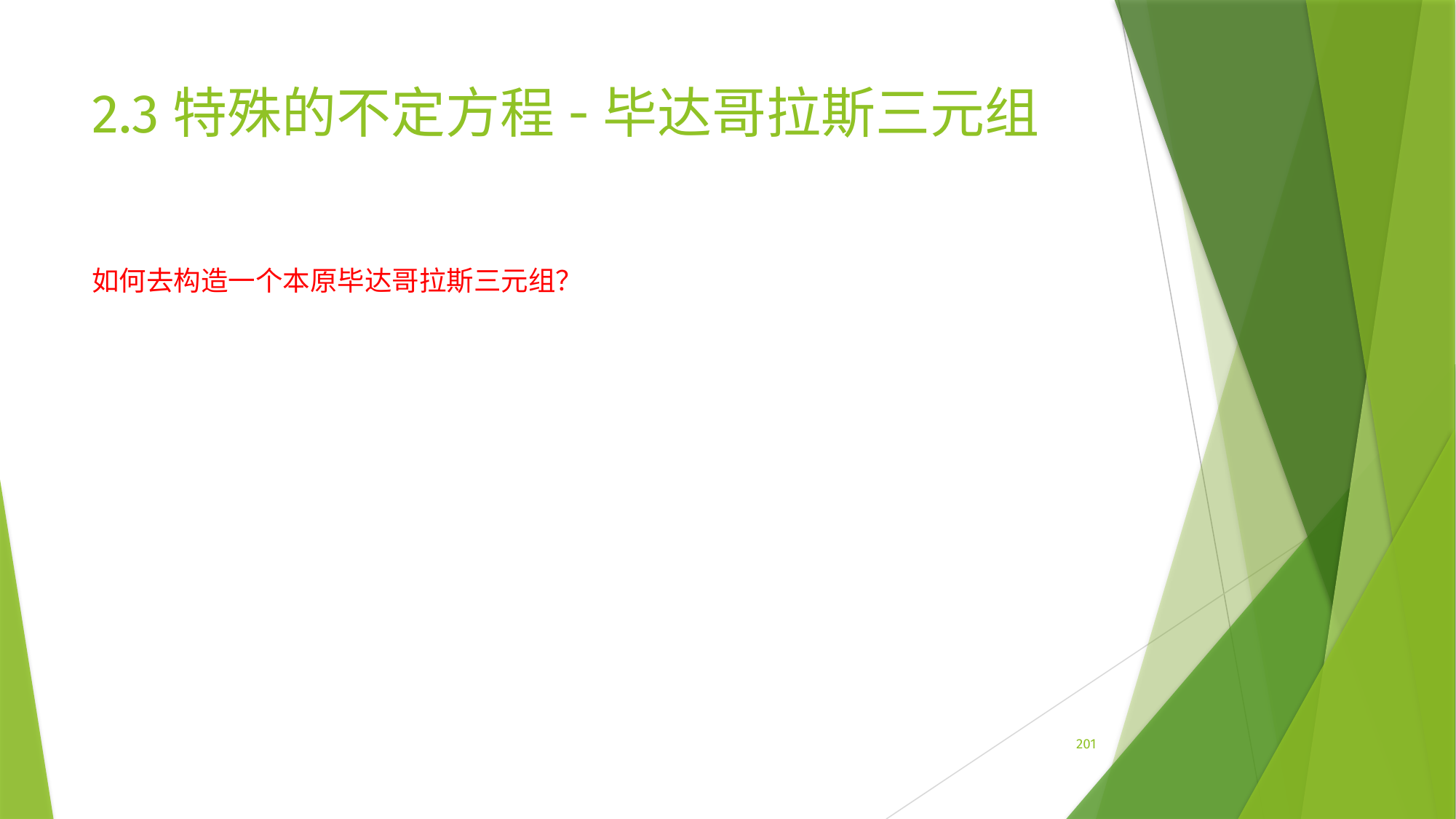

# 2.3特殊的不定方程-毕达哥拉斯三元组
如何去构造一个本原毕达哥拉斯三元组？

201